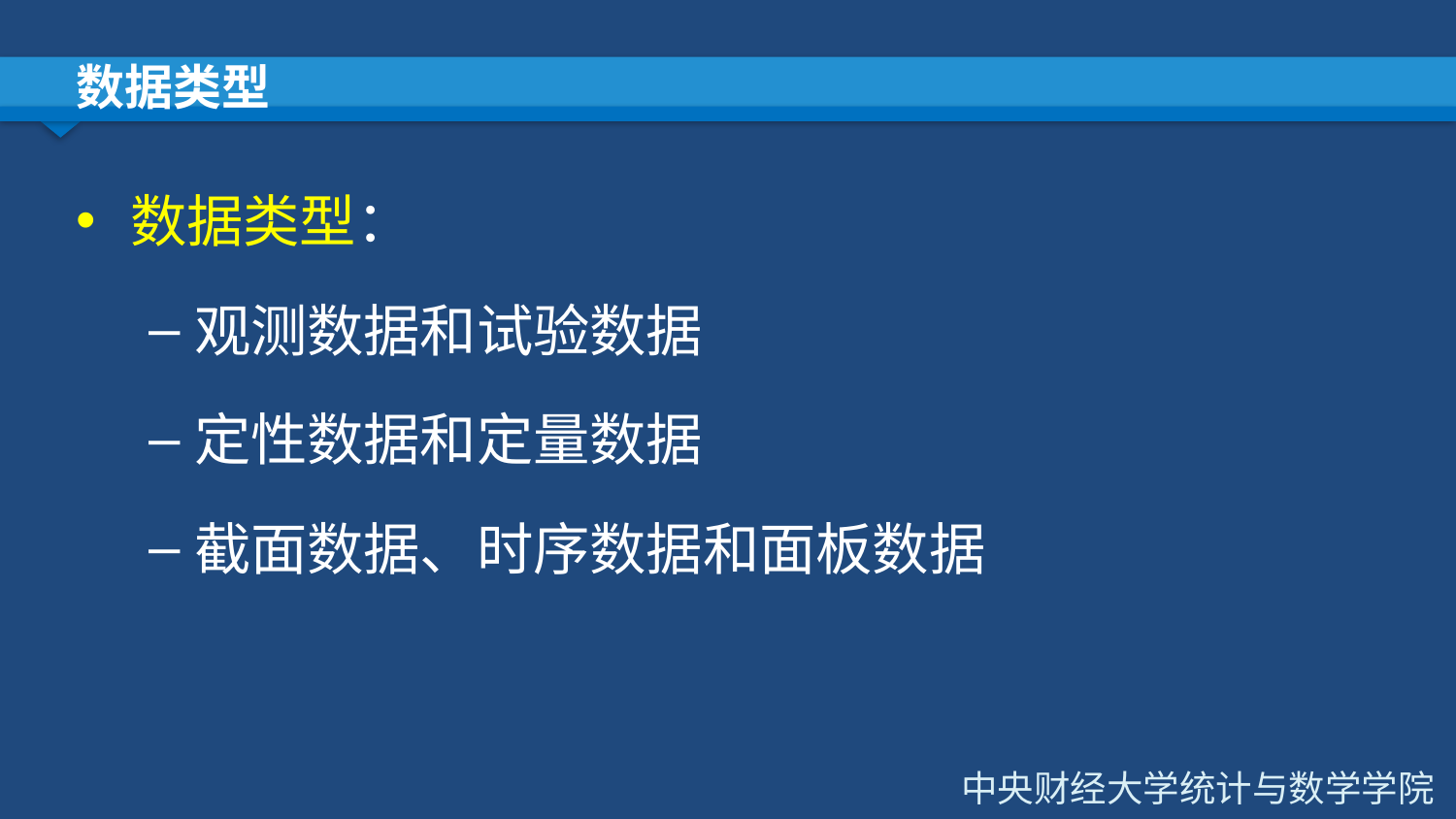

# 数据类型
数据类型：
观测数据和试验数据
定性数据和定量数据
截面数据、时序数据和面板数据